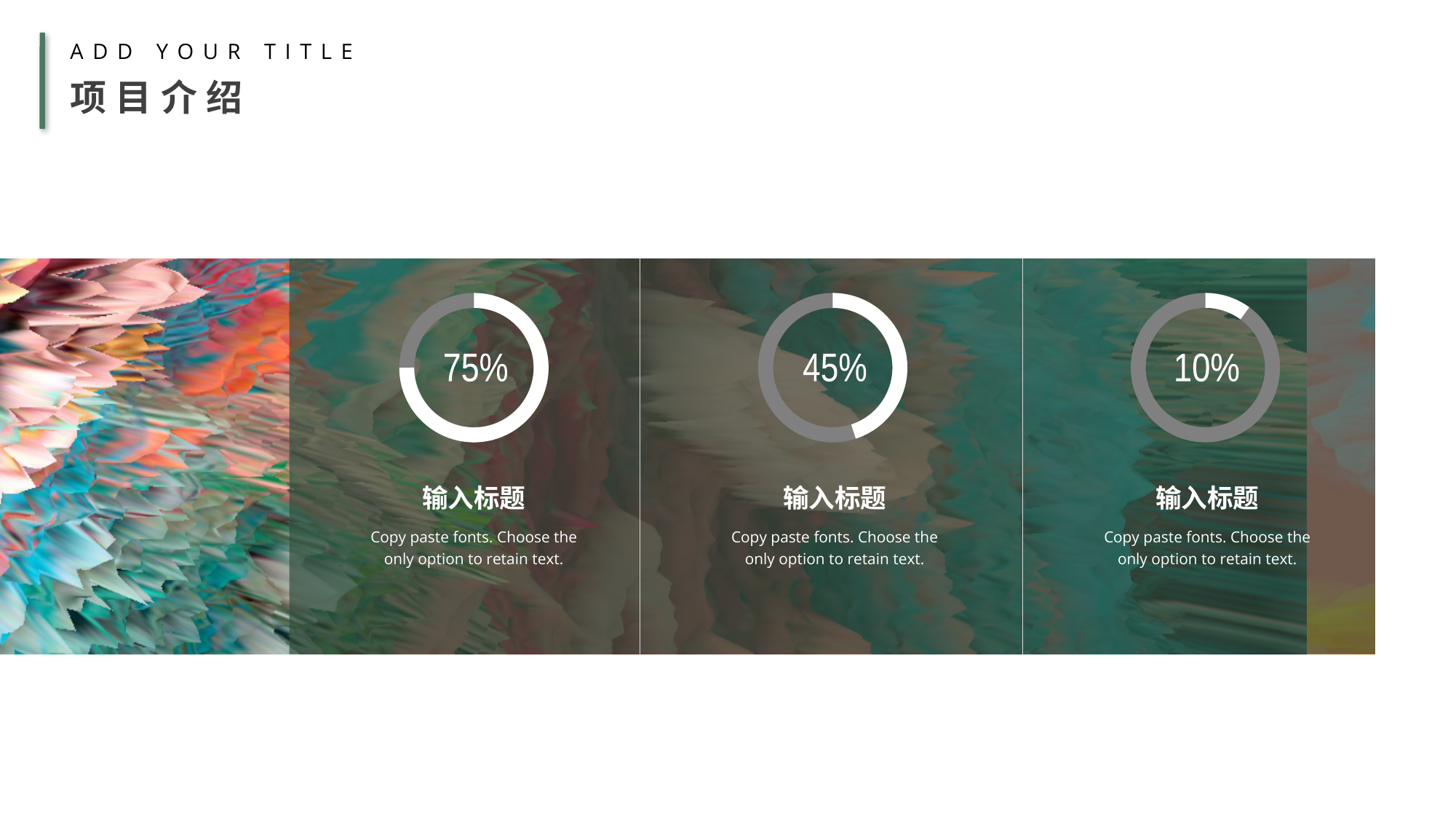

ADD YOUR TITLE
项目介绍

75%
45%
10%
输入标题
输入标题
输入标题
Copy paste fonts. Choose the only option to retain text.
Copy paste fonts. Choose the only option to retain text.
Copy paste fonts. Choose the only option to retain text.